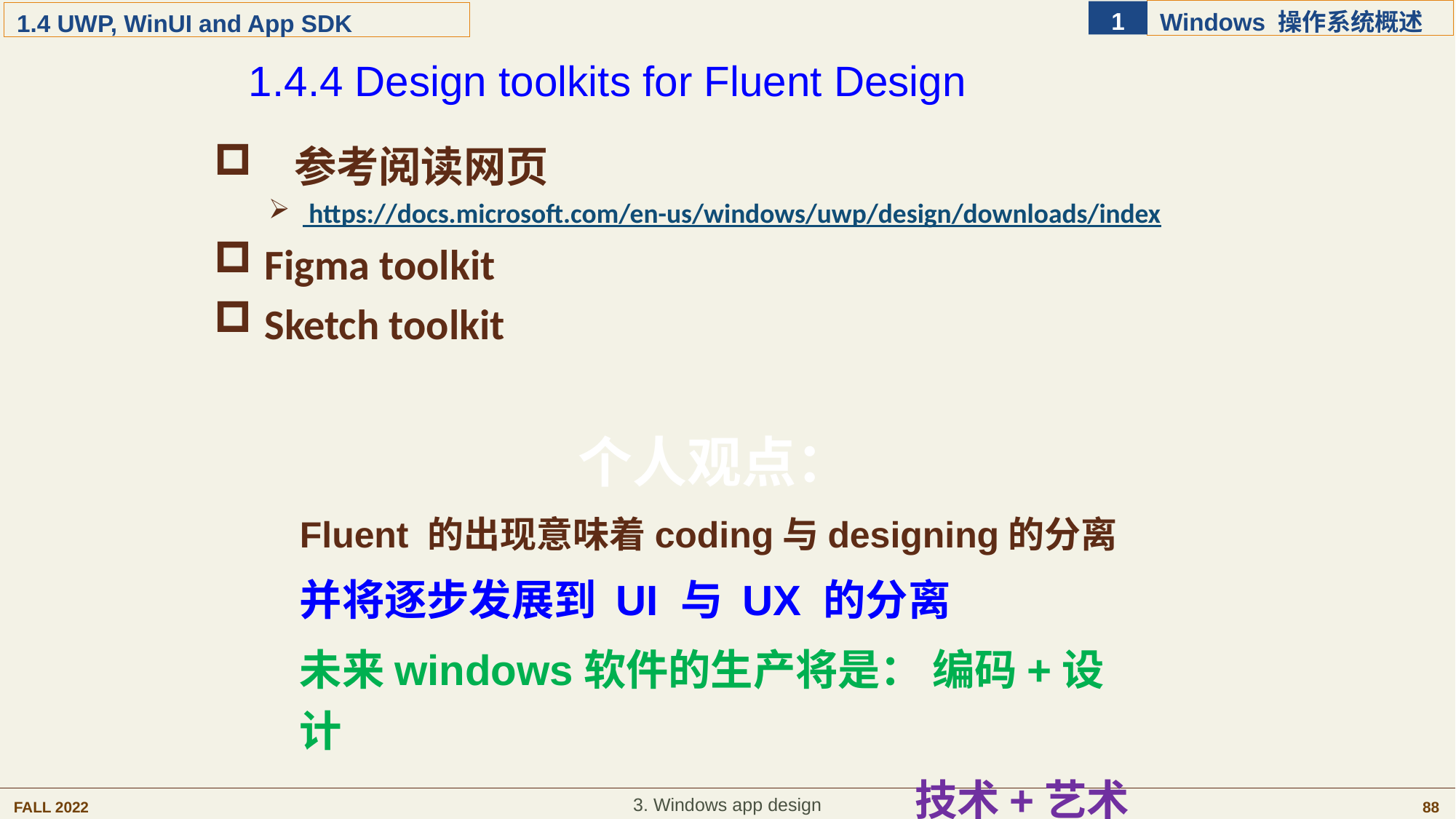

1.4.4 Design toolkits for Fluent Design
   参考阅读网页
 https://docs.microsoft.com/en-us/windows/uwp/design/downloads/index
 Figma toolkit
 Sketch toolkit
个人观点：
Fluent 的出现意味着coding与designing的分离
并将逐步发展到 UI 与 UX 的分离
未来windows软件的生产将是： 编码+设计
技术+艺术
3. Windows app design